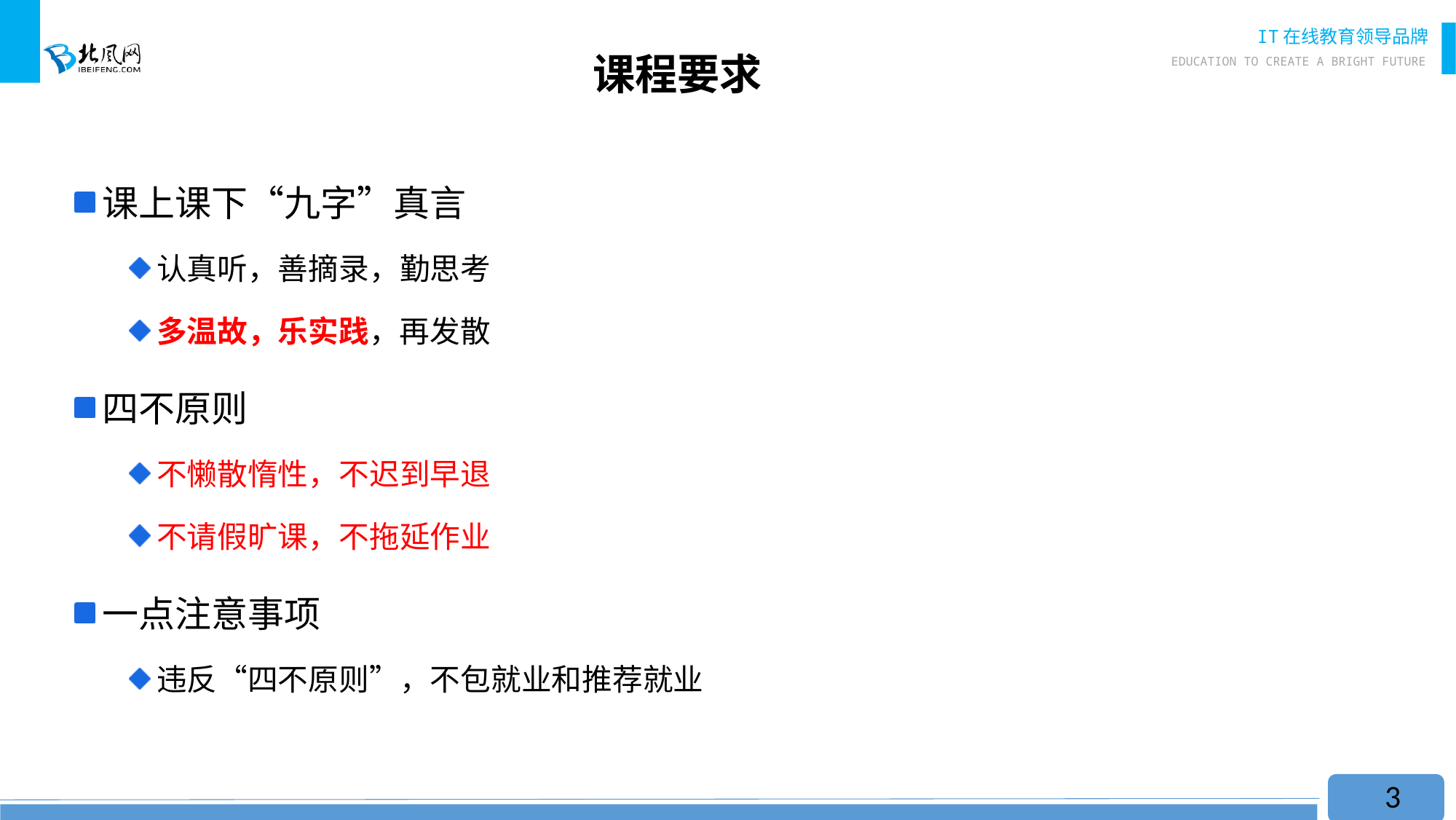

# 课程要求
课上课下“九字”真言
认真听，善摘录，勤思考
多温故，乐实践，再发散
四不原则
不懒散惰性，不迟到早退
不请假旷课，不拖延作业
一点注意事项
违反“四不原则”，不包就业和推荐就业